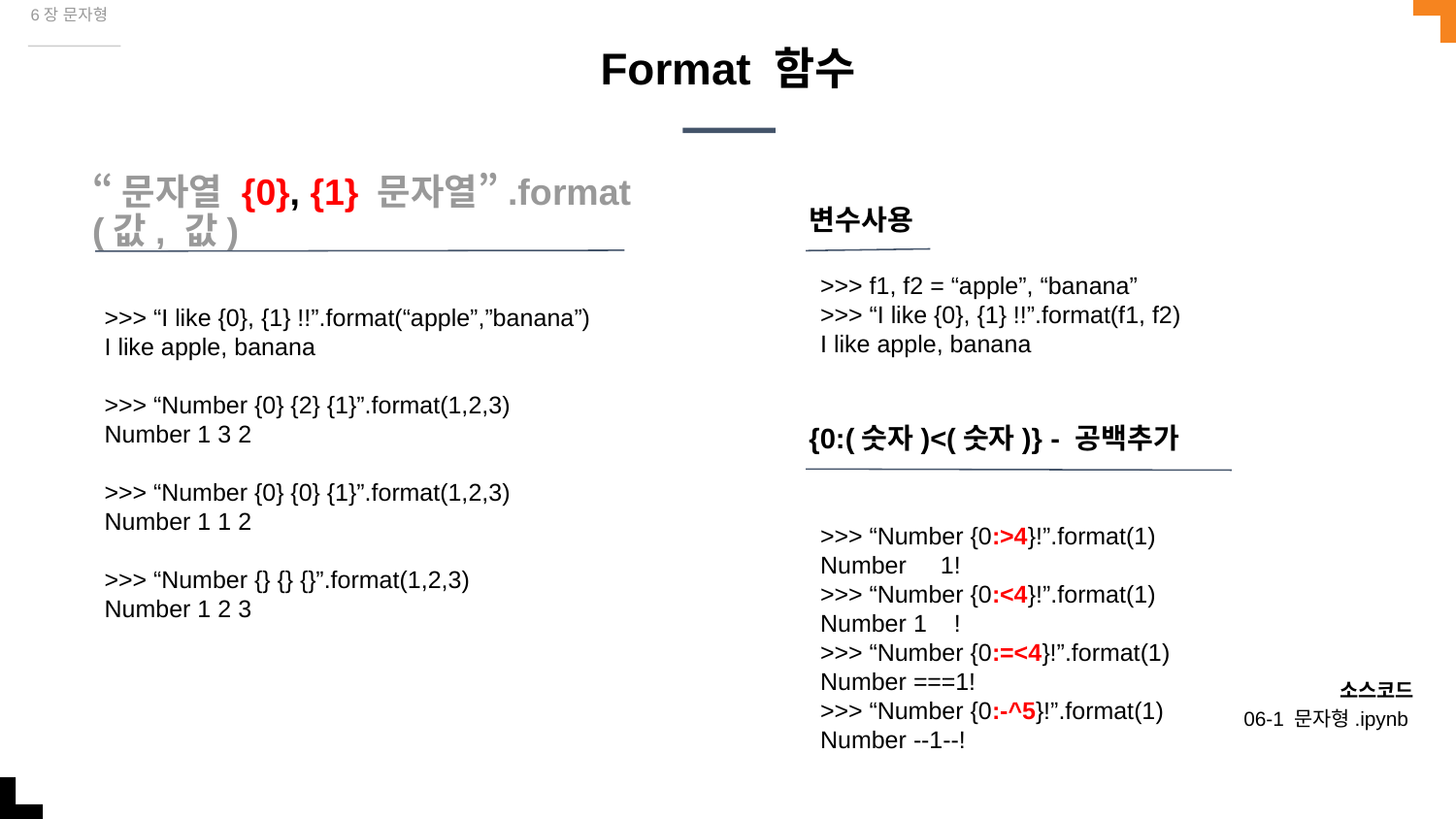

6장 문자형
# Format 함수
“문자열 {0}, {1} 문자열”.format(값, 값)
변수사용
>>> “I like {0}, {1} !!”.format(“apple”,”banana”)
I like apple, banana

>>> “Number {0} {2} {1}”.format(1,2,3)
Number 1 3 2

>>> “Number {0} {0} {1}”.format(1,2,3)
Number 1 1 2

>>> “Number {} {} {}”.format(1,2,3)
Number 1 2 3

>>> f1, f2 = “apple”, “banana”
>>> “I like {0}, {1} !!”.format(f1, f2)
I like apple, banana
{0:(숫자)<(숫자)} - 공백추가
>>> “Number {0:>4}!”.format(1)
Number     1!
>>> “Number {0:<4}!”.format(1)
Number 1    !
>>> “Number {0:=<4}!”.format(1)
Number ===1!
>>> “Number {0:-^5}!”.format(1)
Number --1--!
소스코드
06-1 문자형.ipynb